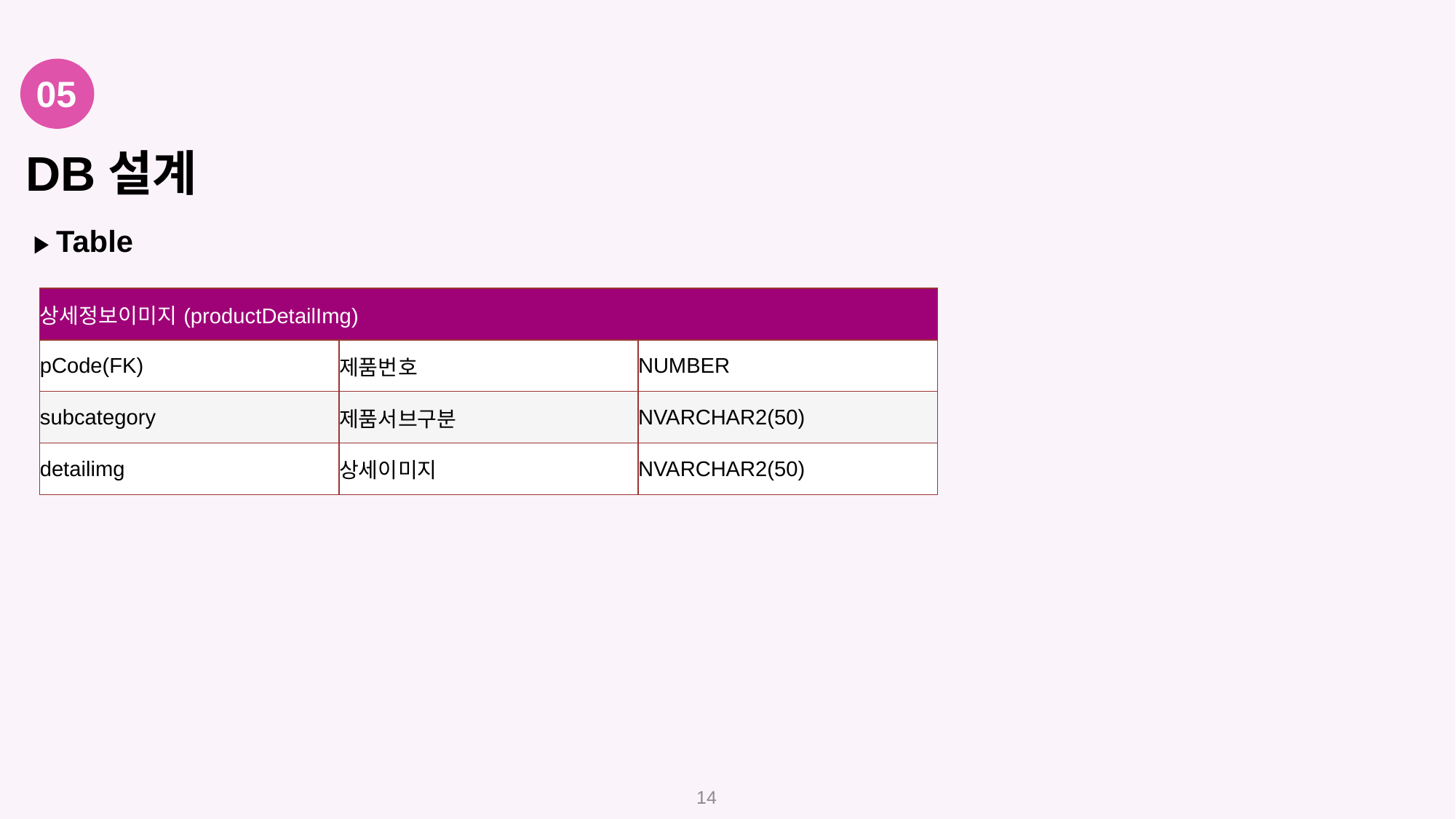

# DB설계

05
▶ Table
| 상세정보이미지(productDetailImg) |  |  |
| --- | --- | --- |
| pCode(FK) | 제품번호 | NUMBER |
| subcategory | 제품서브구분 | NVARCHAR2(50) |
| detailimg | 상세이미지 | NVARCHAR2(50) |
14